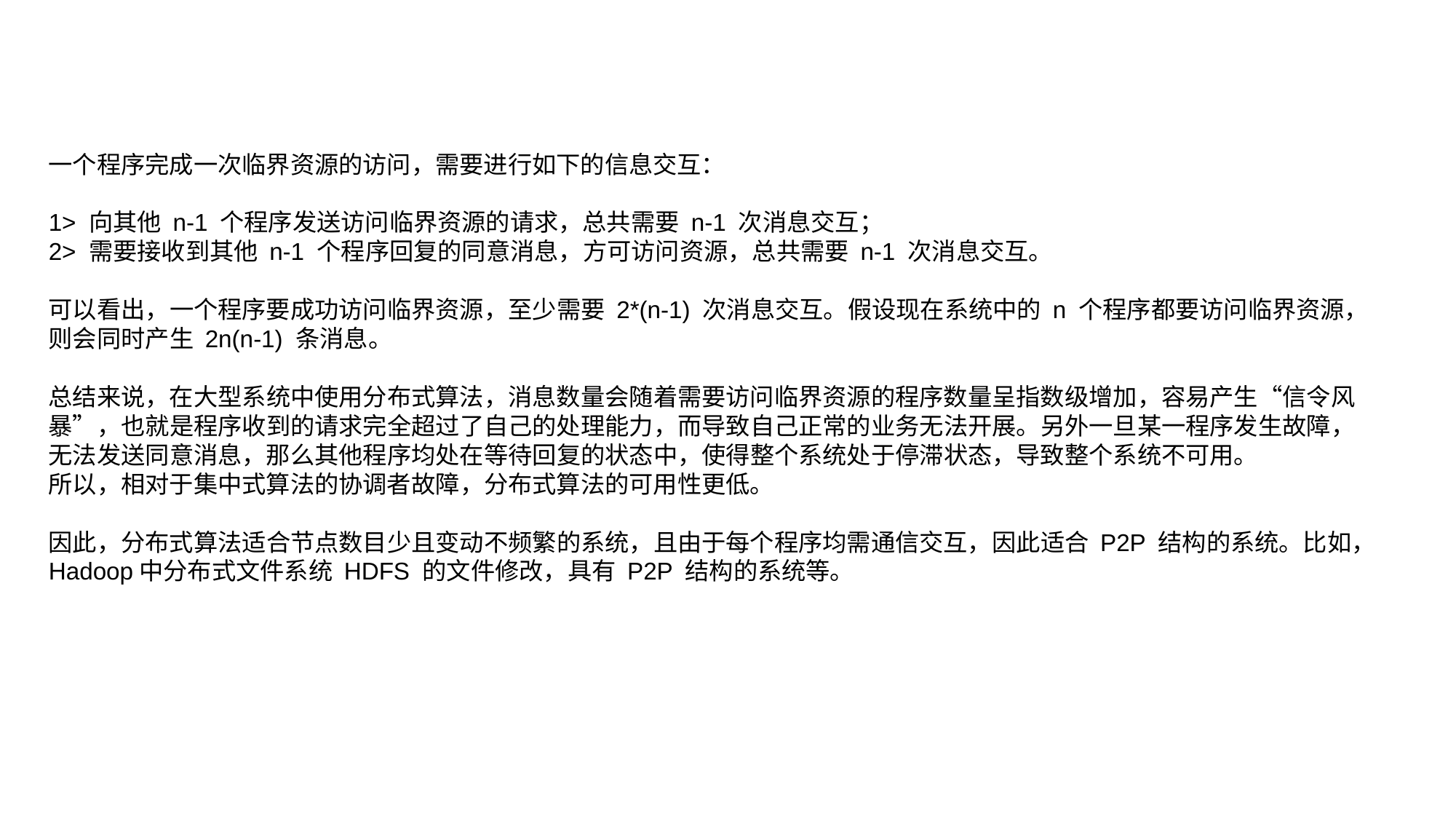

一个程序完成一次临界资源的访问，需要进行如下的信息交互：

1> 向其他 n-1 个程序发送访问临界资源的请求，总共需要 n-1 次消息交互；
2> 需要接收到其他 n-1 个程序回复的同意消息，方可访问资源，总共需要 n-1 次消息交互。

可以看出，一个程序要成功访问临界资源，至少需要 2*(n-1) 次消息交互。假设现在系统中的 n 个程序都要访问临界资源，则会同时产生 2n(n-1) 条消息。

总结来说，在大型系统中使用分布式算法，消息数量会随着需要访问临界资源的程序数量呈指数级增加，容易产生“信令风暴”，也就是程序收到的请求完全超过了自己的处理能力，而导致自己正常的业务无法开展。另外一旦某一程序发生故障，无法发送同意消息，那么其他程序均处在等待回复的状态中，使得整个系统处于停滞状态，导致整个系统不可用。
所以，相对于集中式算法的协调者故障，分布式算法的可用性更低。

因此，分布式算法适合节点数目少且变动不频繁的系统，且由于每个程序均需通信交互，因此适合 P2P 结构的系统。比如，Hadoop中分布式文件系统 HDFS 的文件修改，具有 P2P 结构的系统等。